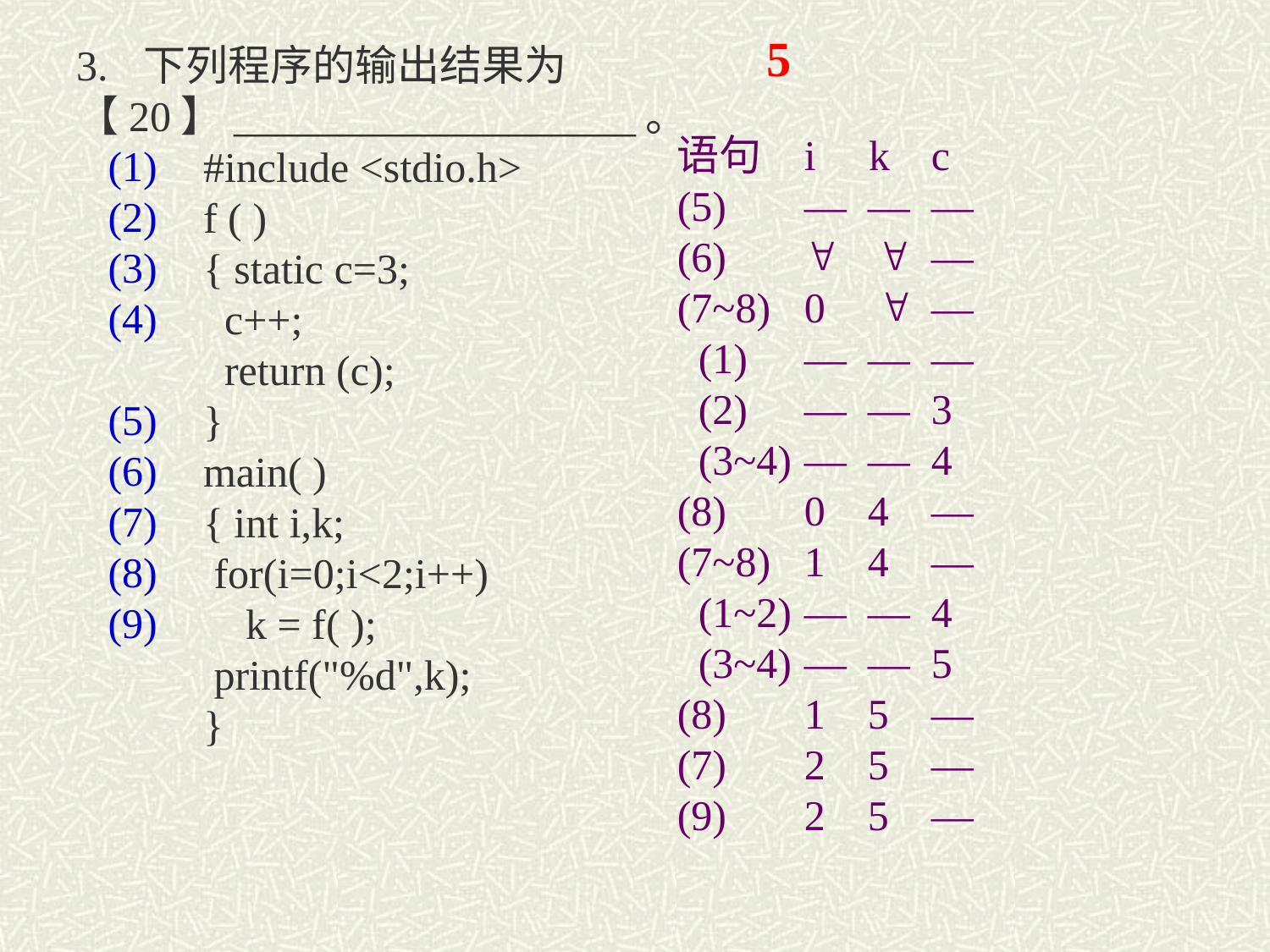

5
# 3. 下列程序的输出结果为【20】___________________。 #include <stdio.h> f ( ) { static c=3; c++; return (c); } main( ) { int i,k; for(i=0;i<2;i++) k = f( ); printf("%d",k); }
语句	i     k	c
(5)	—  —	—
(6)	∀    ∀ 	—
(7~8)	0     ∀	—
  (1)	—  —	—
  (2)	—  —	3
  (3~4)	—  —	4
(8)	0    4	—
(7~8)	1    4	—
  (1~2) 	—  —	4
  (3~4)	—  —	5
(8)	1    5	—
(7)	2    5	—
(9) 	2    5	—
(1)
(2)
(3)
(4)

(5)
(6)
(7)
(8)
(9)